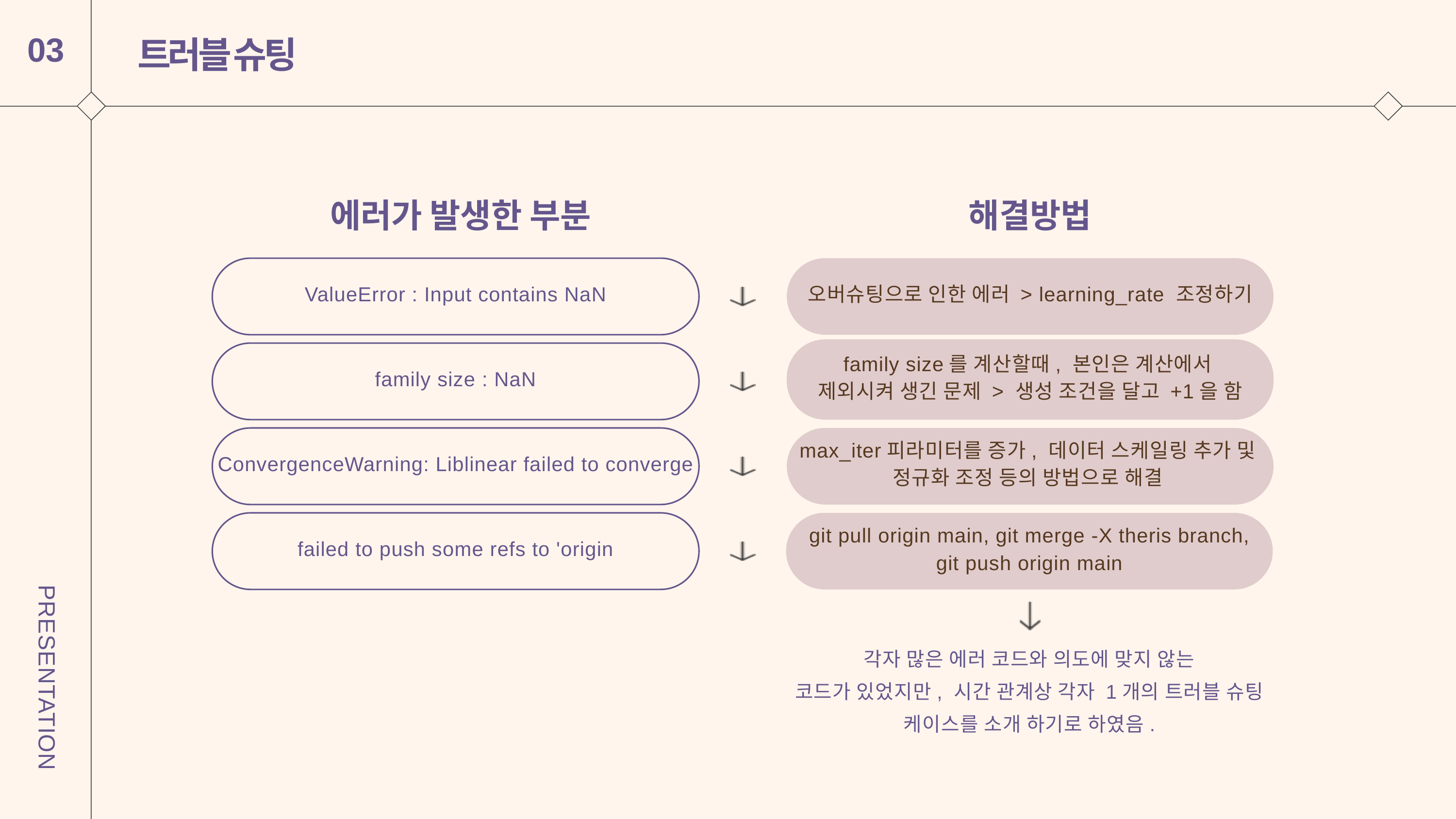

트러블 슈팅
03

에러가 발생한 부분
해결방법

ValueError : Input contains NaN

오버슈팅으로 인한 에러 > learning_rate 조정하기

family size를 계산할때, 본인은 계산에서
제외시켜 생긴 문제 > 생성 조건을 달고 +1을 함

family size : NaN

ConvergenceWarning: Liblinear failed to converge

max_iter피라미터를 증가, 데이터 스케일링 추가 및
정규화 조정 등의 방법으로 해결

failed to push some refs to 'origin

git pull origin main, git merge -X theris branch,
git push origin main

각자 많은 에러 코드와 의도에 맞지 않는
코드가 있었지만, 시간 관계상 각자 1개의 트러블 슈팅
케이스를 소개 하기로 하였음.
PRESENTATION